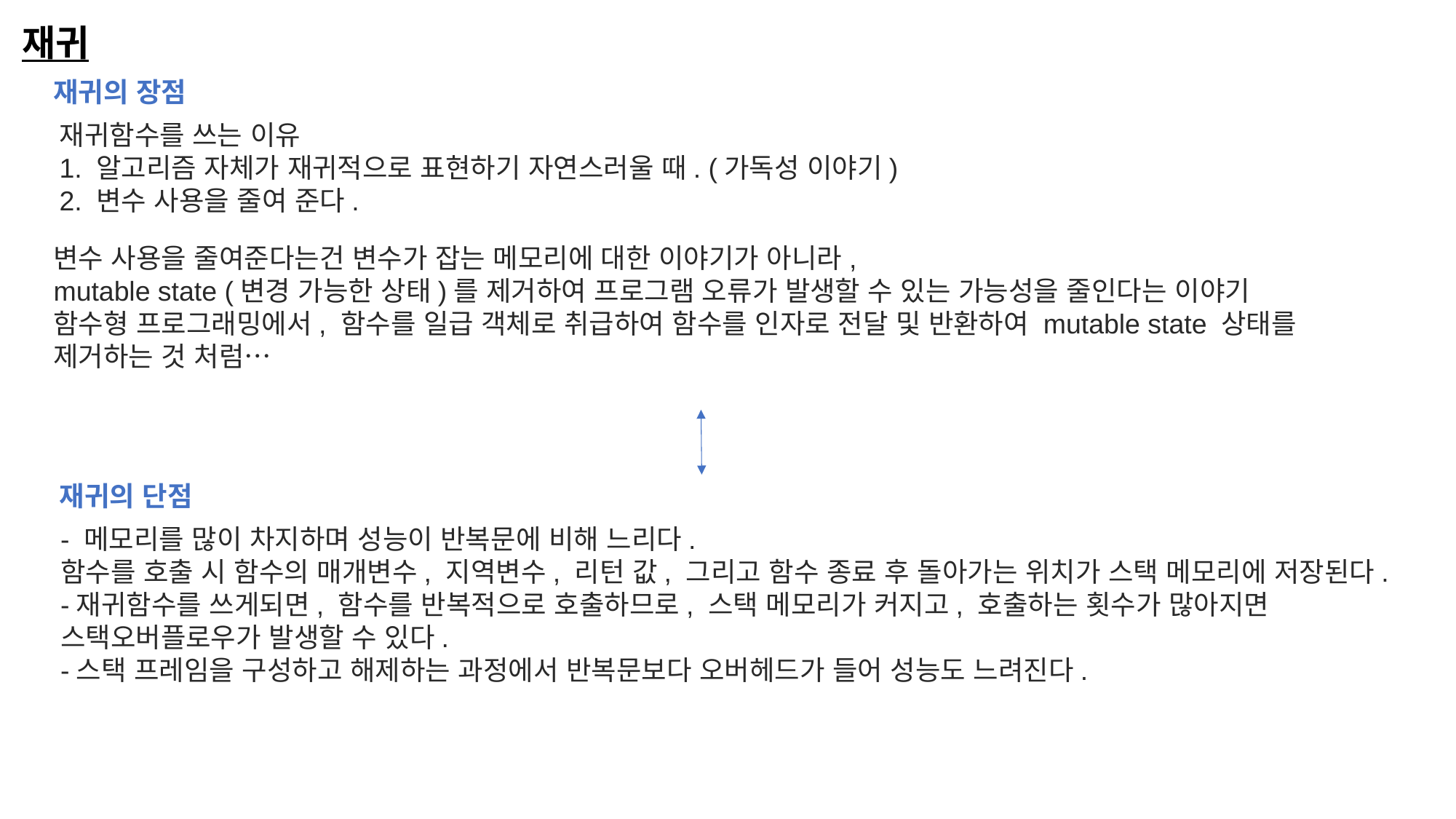

재귀​
재귀의 장점
재귀함수를 쓰는 이유
1. 알고리즘 자체가 재귀적으로 표현하기 자연스러울 때. (가독성 이야기)
2. 변수 사용을 줄여 준다.
변수 사용을 줄여준다는건 변수가 잡는 메모리에 대한 이야기가 아니라,
mutable state (변경 가능한 상태)를 제거하여 프로그램 오류가 발생할 수 있는 가능성을 줄인다는 이야기
함수형 프로그래밍에서, 함수를 일급 객체로 취급하여 함수를 인자로 전달 및 반환하여 mutable state 상태를 제거하는 것 처럼…
재귀의 단점
- 메모리를 많이 차지하며 성능이 반복문에 비해 느리다.
함수를 호출 시 함수의 매개변수, 지역변수, 리턴 값, 그리고 함수 종료 후 돌아가는 위치가 스택 메모리에 저장된다.
-재귀함수를 쓰게되면, 함수를 반복적으로 호출하므로, 스택 메모리가 커지고, 호출하는 횟수가 많아지면 스택오버플로우가 발생할 수 있다.
-스택 프레임을 구성하고 해제하는 과정에서 반복문보다 오버헤드가 들어 성능도 느려진다.